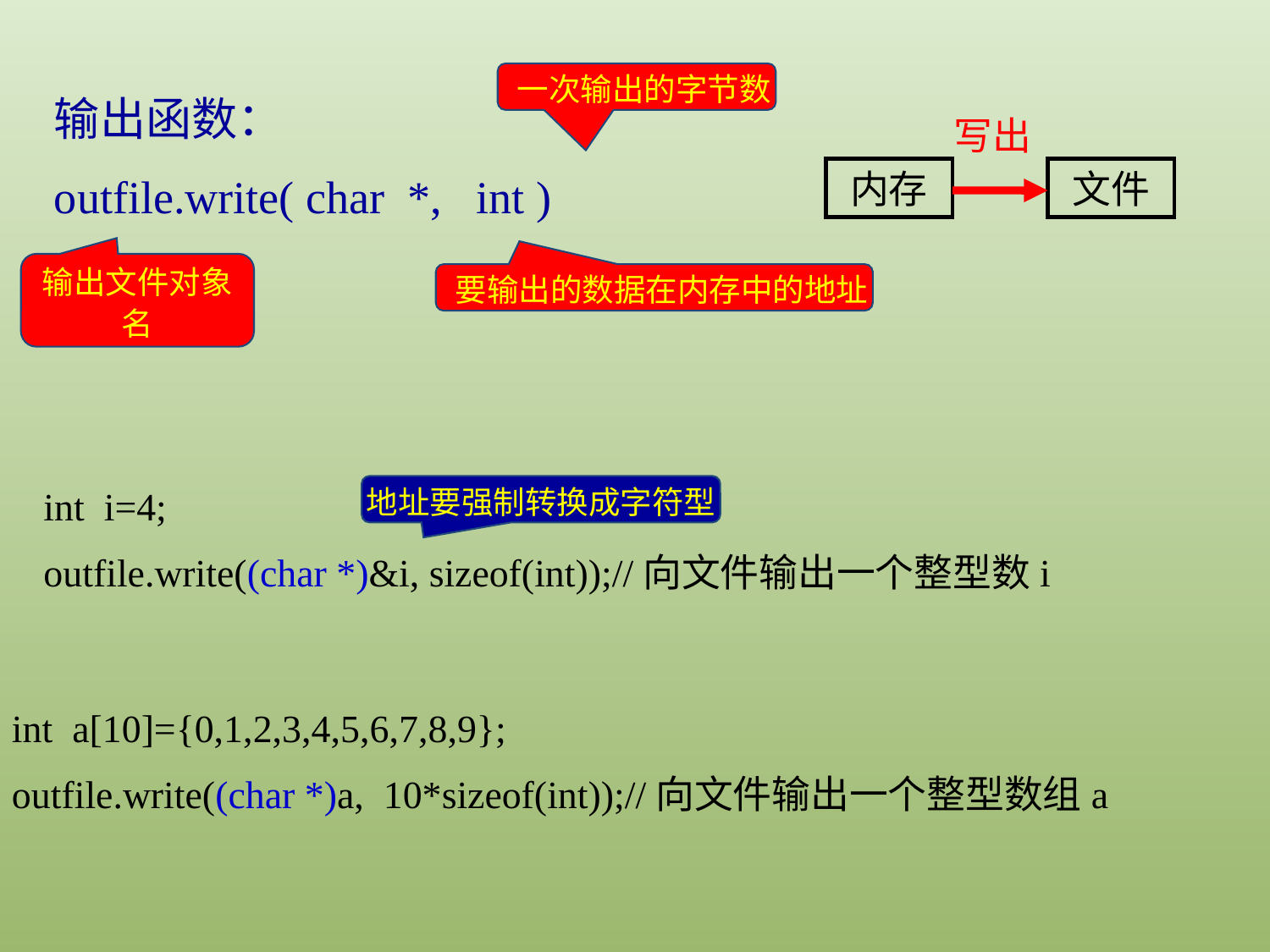

一次输出的字节数
输出函数：
outfile.write( char  *,   int )
写出
内存
文件

输出文件对象名
 要输出的数据在内存中的地址
int  i=4;
outfile.write((char *)&i, sizeof(int));//向文件输出一个整型数i
地址要强制转换成字符型
int  a[10]={0,1,2,3,4,5,6,7,8,9};
outfile.write((char *)a,  10*sizeof(int));//向文件输出一个整型数组a
917